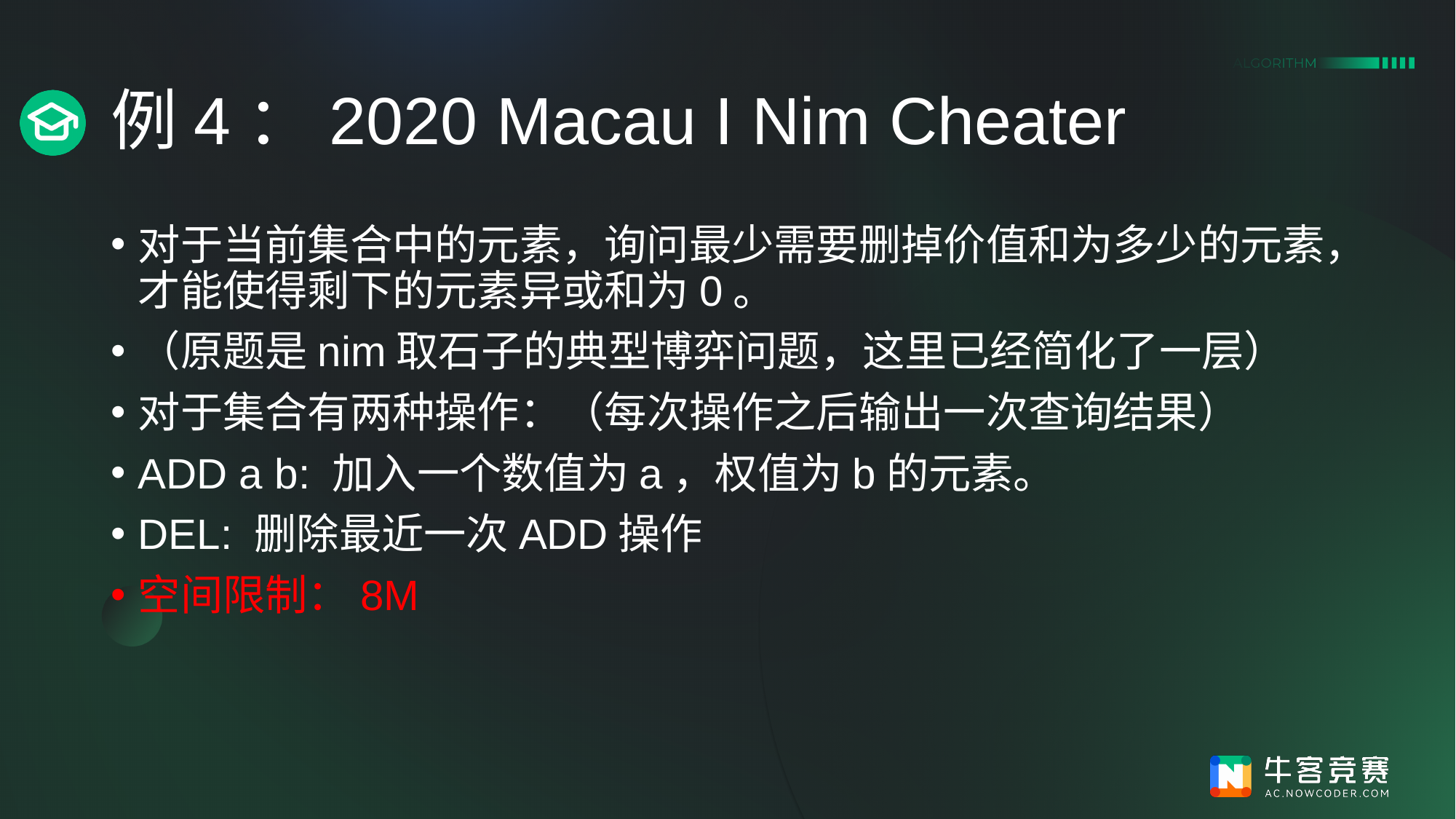

# 例4：2020 Macau I Nim Cheater
对于当前集合中的元素，询问最少需要删掉价值和为多少的元素，才能使得剩下的元素异或和为0。
（原题是nim取石子的典型博弈问题，这里已经简化了一层）
对于集合有两种操作：（每次操作之后输出一次查询结果）
ADD a b: 加入一个数值为a，权值为b的元素。
DEL: 删除最近一次ADD操作
空间限制：8M